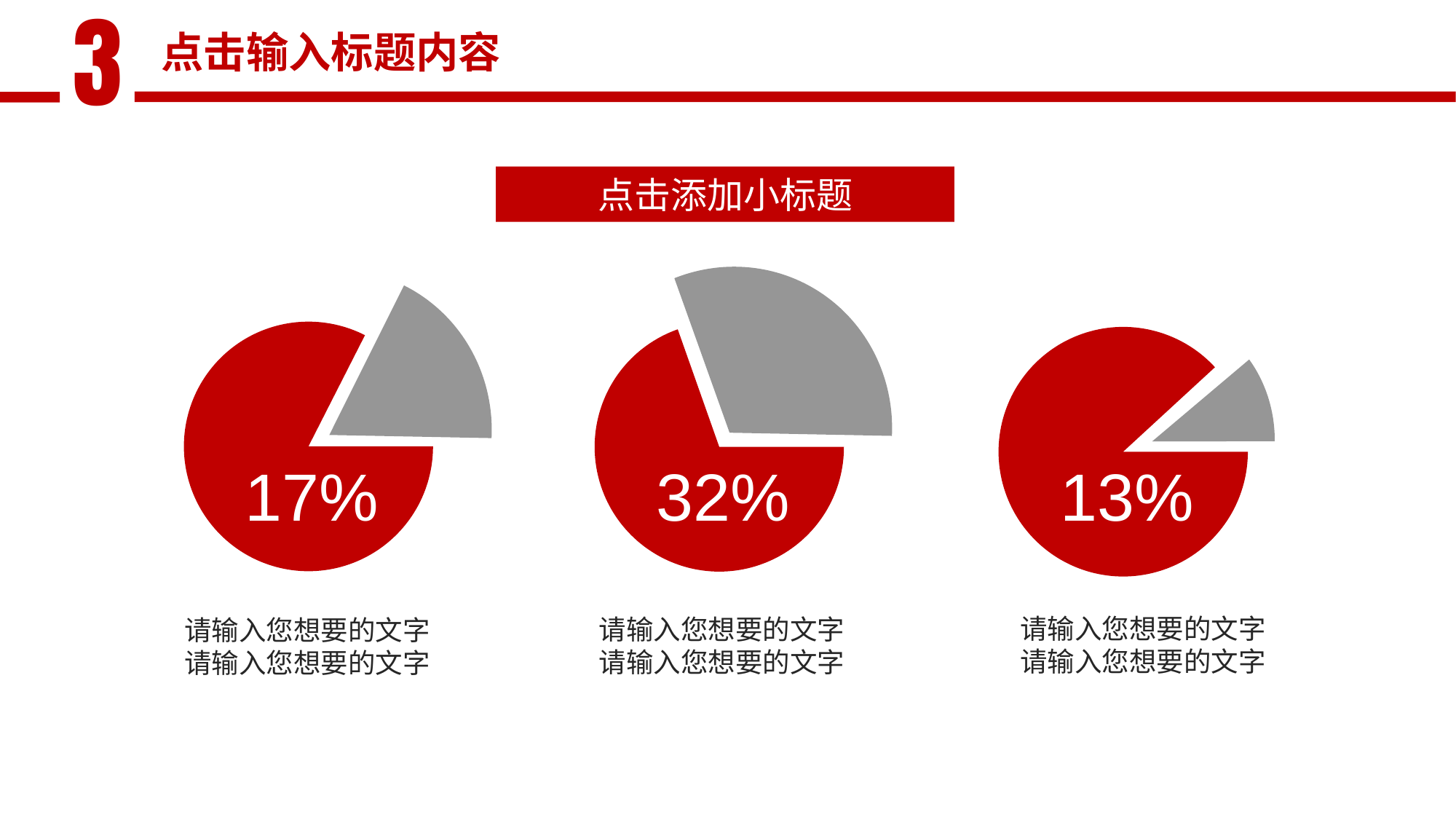

点击输入标题内容
点击添加小标题

17%
32%
13%
请输入您想要的文字
请输入您想要的文字
请输入您想要的文字
请输入您想要的文字
请输入您想要的文字
请输入您想要的文字